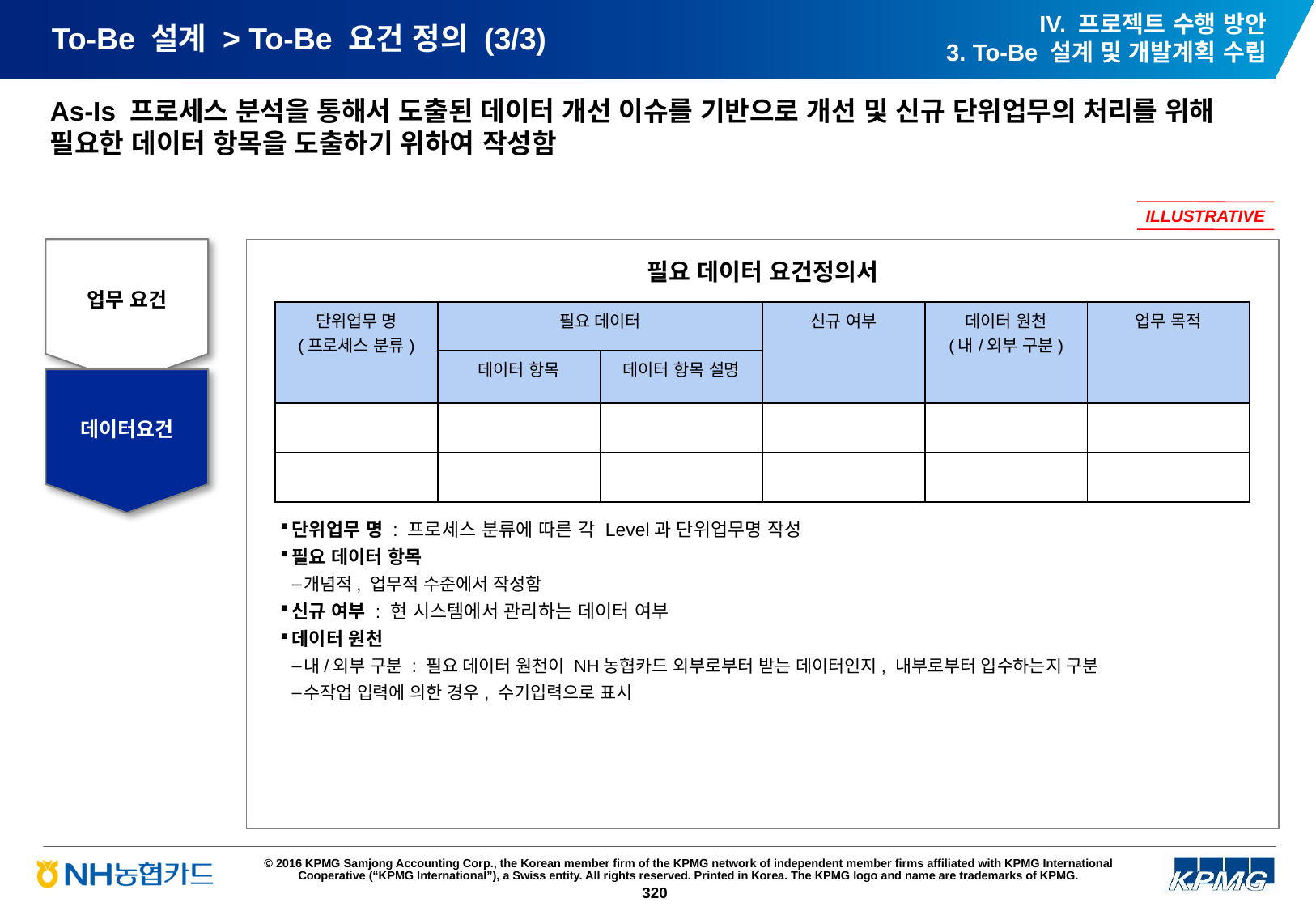

IV. 프로젝트 수행 방안
3. To-Be 설계 및 개발계획 수립
# To-Be 설계 > To-Be 요건 정의 (3/3)
As-Is 프로세스 분석을 통해서 도출된 데이터 개선 이슈를 기반으로 개선 및 신규 단위업무의 처리를 위해 필요한 데이터 항목을 도출하기 위하여 작성함
ILLUSTRATIVE
업무 요건

필요 데이터 요건정의서
| 단위업무 명 (프로세스 분류) | 필요 데이터 |  | 신규 여부 | 데이터 원천 (내/외부 구분) | 업무 목적 |
| --- | --- | --- | --- | --- | --- |
|  | 데이터 항목 | 데이터 항목 설명 |  |  |  |
|  |  |  |  |  |  |
|  |  |  |  |  |  |
데이터요건
단위업무 명 : 프로세스 분류에 따른 각 Level과 단위업무명 작성
필요 데이터 항목
개념적, 업무적 수준에서 작성함
신규 여부 : 현 시스템에서 관리하는 데이터 여부
데이터 원천
내/외부 구분 : 필요 데이터 원천이 NH농협카드 외부로부터 받는 데이터인지, 내부로부터 입수하는지 구분
수작업 입력에 의한 경우, 수기입력으로 표시